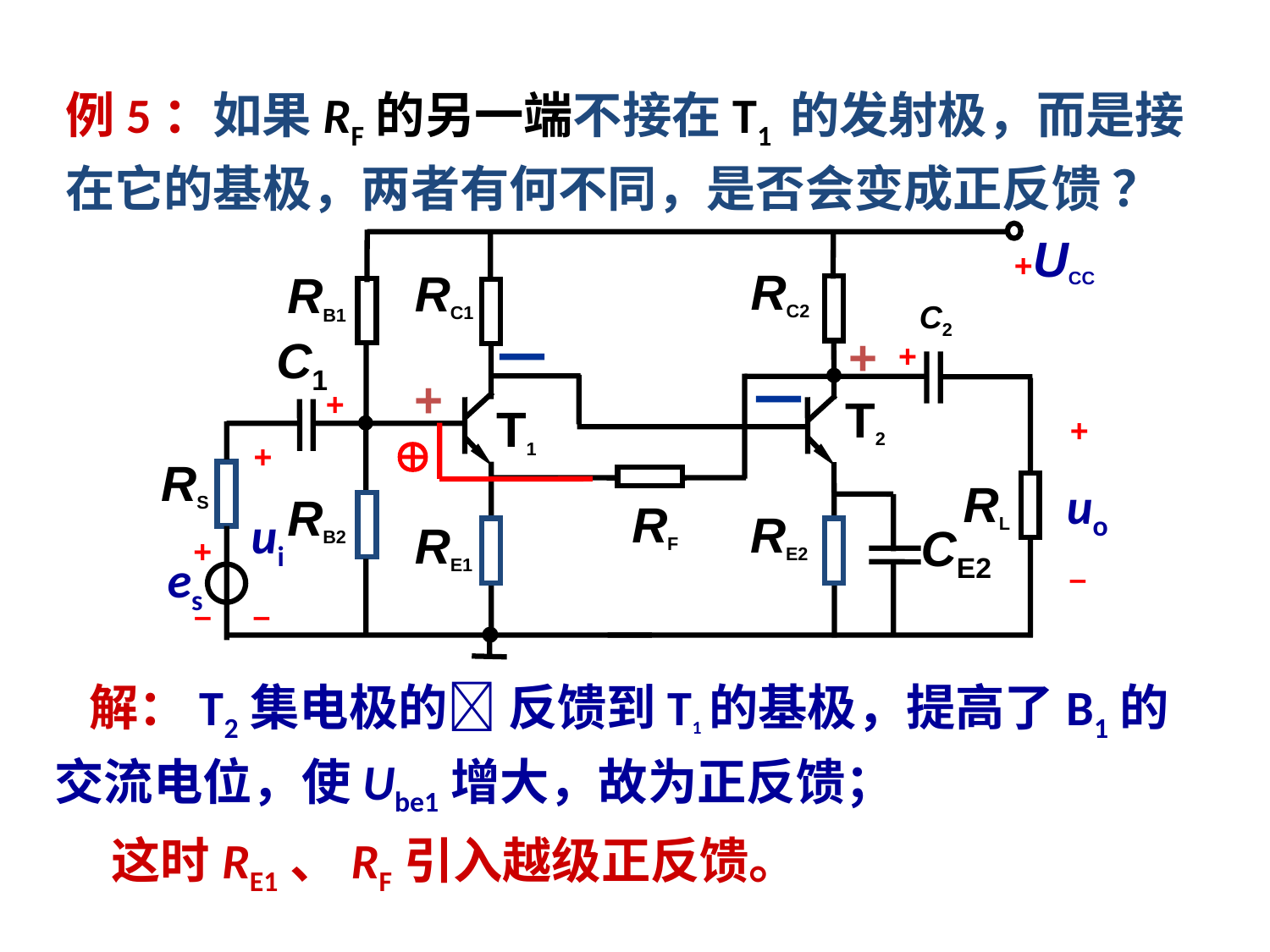

例5：如果RF的另一端不接在T1 的发射极，而是接在它的基极，两者有何不同，是否会变成正反馈 ？
+UCC

RC2
RC1
RB1

C2
+
C1

+

T2

T1

+

+

RS

RL
uo

RB2
RF

ui
RE2
RE1
CE2

+

es
–

–
–

+
－
+
－
⊕

  解：T2集电极的⊕ 反馈到T1的基极，提高了B1的交流电位，使Ube1增大，故为正反馈；
    这时RE1、RF引入越级正反馈。